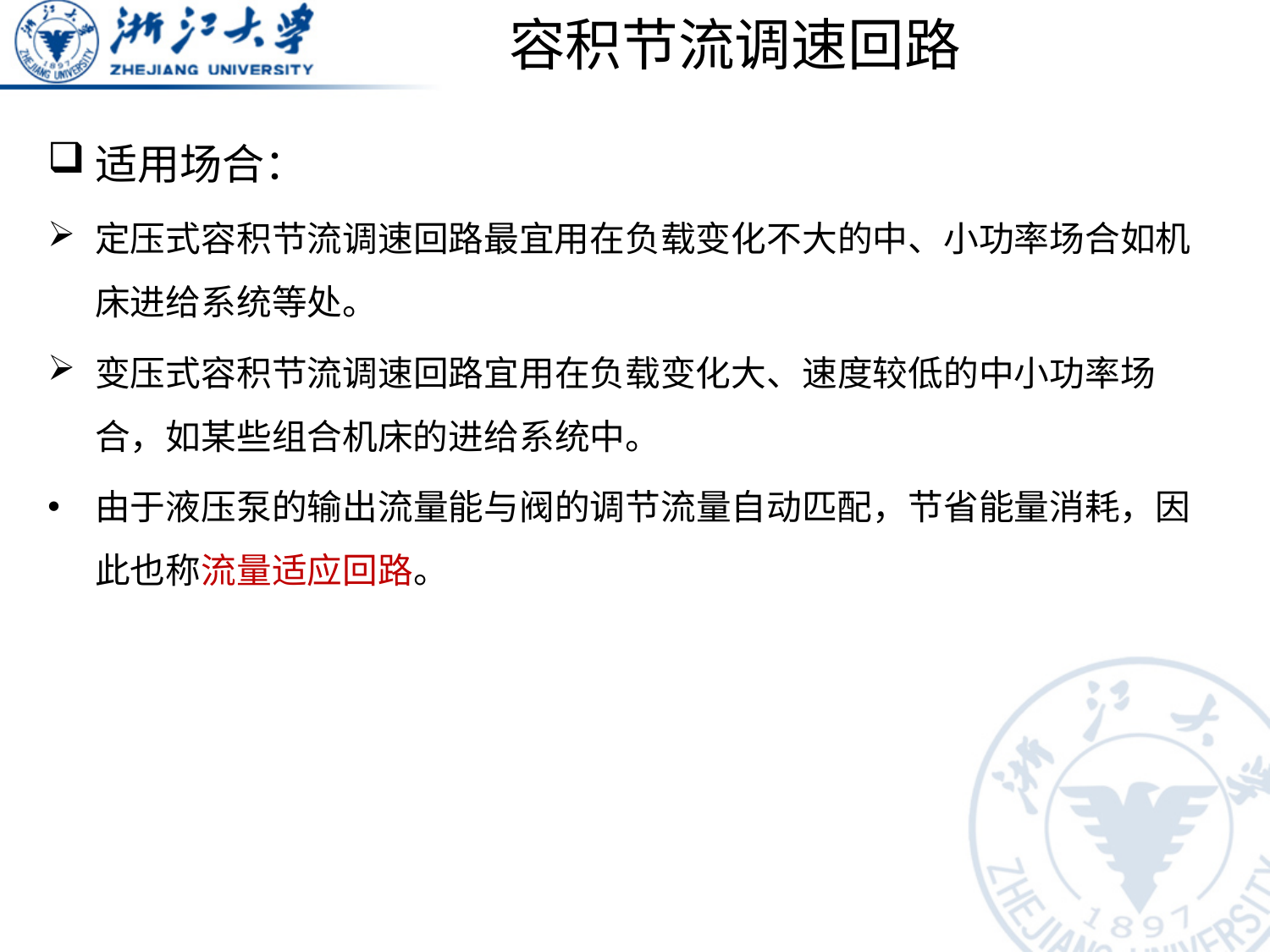

# 容积节流调速回路
适用场合：
定压式容积节流调速回路最宜用在负载变化不大的中、小功率场合如机床进给系统等处。
变压式容积节流调速回路宜用在负载变化大、速度较低的中小功率场合，如某些组合机床的进给系统中。
由于液压泵的输出流量能与阀的调节流量自动匹配，节省能量消耗，因此也称流量适应回路。